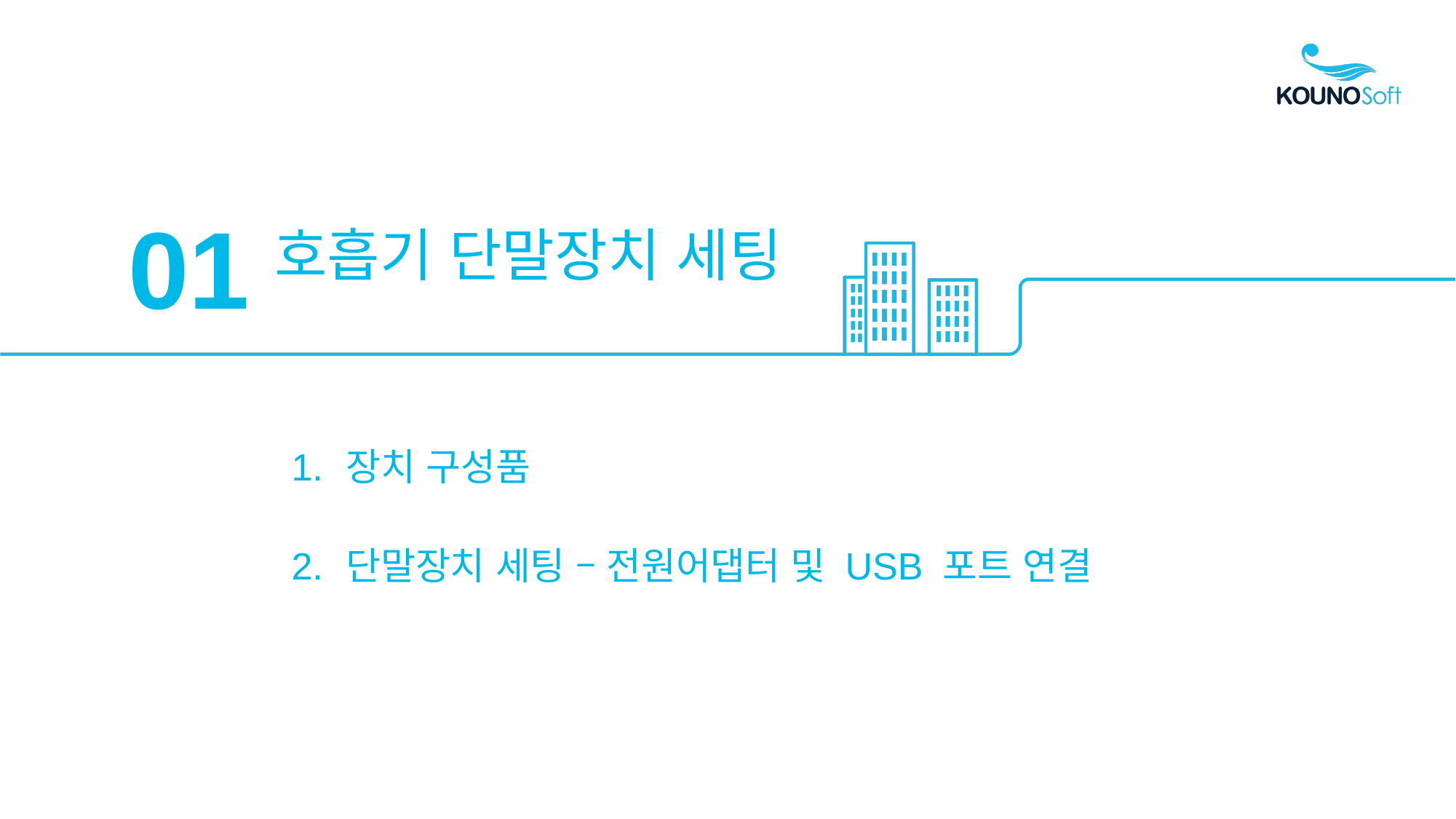

01
호흡기 단말장치 세팅
장치 구성품
단말장치 세팅 – 전원어댑터 및 USB 포트 연결